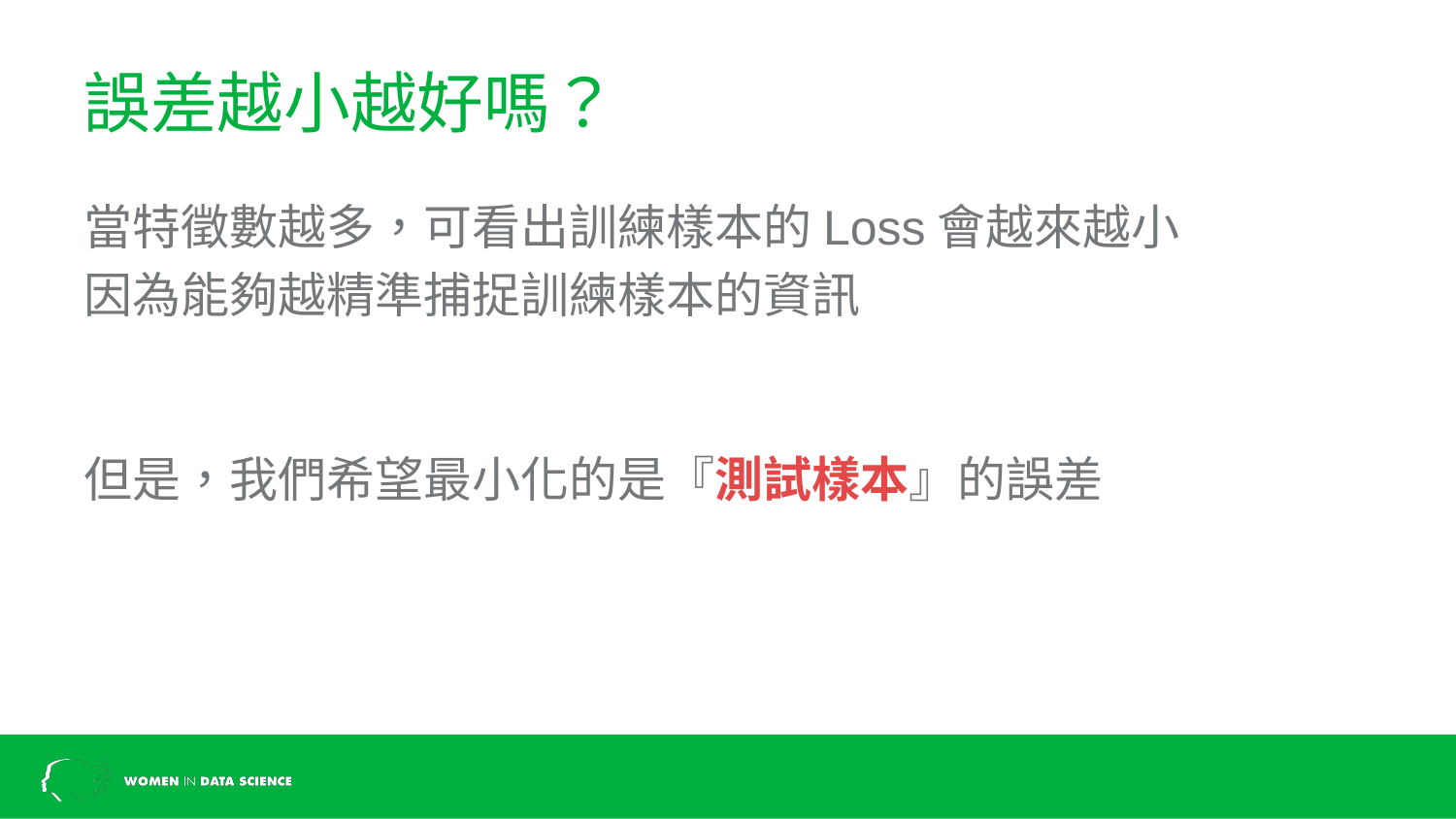

# 誤差越小越好嗎？
當特徵數越多，可看出訓練樣本的Loss會越來越小
因為能夠越精準捕捉訓練樣本的資訊

但是，我們希望最小化的是『測試樣本』的誤差